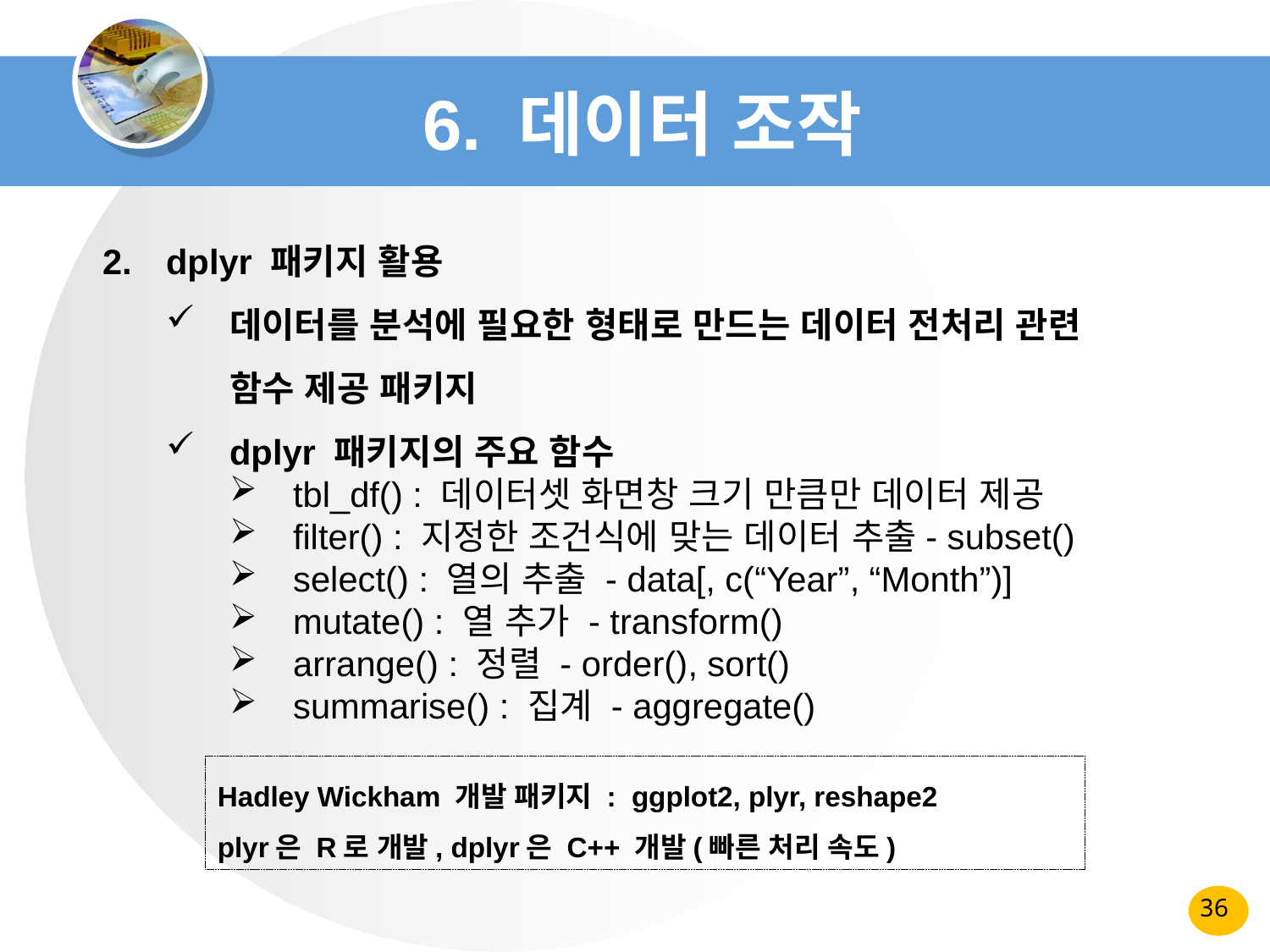

# 6. 데이터 조작
dplyr 패키지 활용
데이터를 분석에 필요한 형태로 만드는 데이터 전처리 관련 함수 제공 패키지
dplyr 패키지의 주요 함수
tbl_df() : 데이터셋 화면창 크기 만큼만 데이터 제공
filter() : 지정한 조건식에 맞는 데이터 추출- subset()
select() : 열의 추출 - data[, c(“Year”, “Month”)]
mutate() : 열 추가 - transform()
arrange() : 정렬 - order(), sort()
summarise() : 집계 - aggregate()
Hadley Wickham 개발 패키지 :  ggplot2, plyr, reshape2
plyr은 R로 개발, dplyr은 C++ 개발(빠른 처리 속도)
36